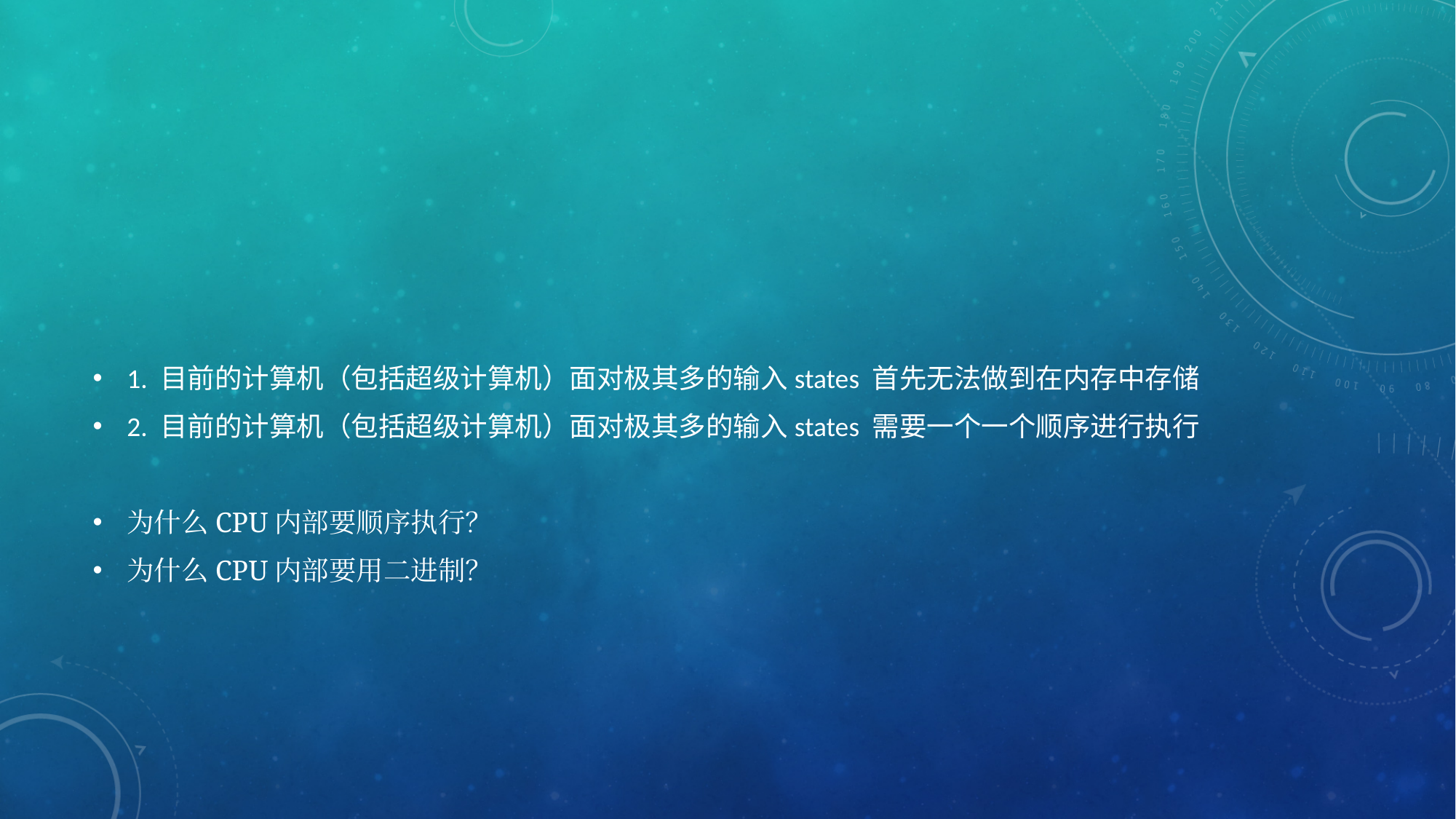

#
1. 目前的计算机（包括超级计算机）面对极其多的输入states 首先无法做到在内存中存储
2. 目前的计算机（包括超级计算机）面对极其多的输入states 需要一个一个顺序进行执行

为什么CPU内部要顺序执行？
为什么CPU内部要用二进制？